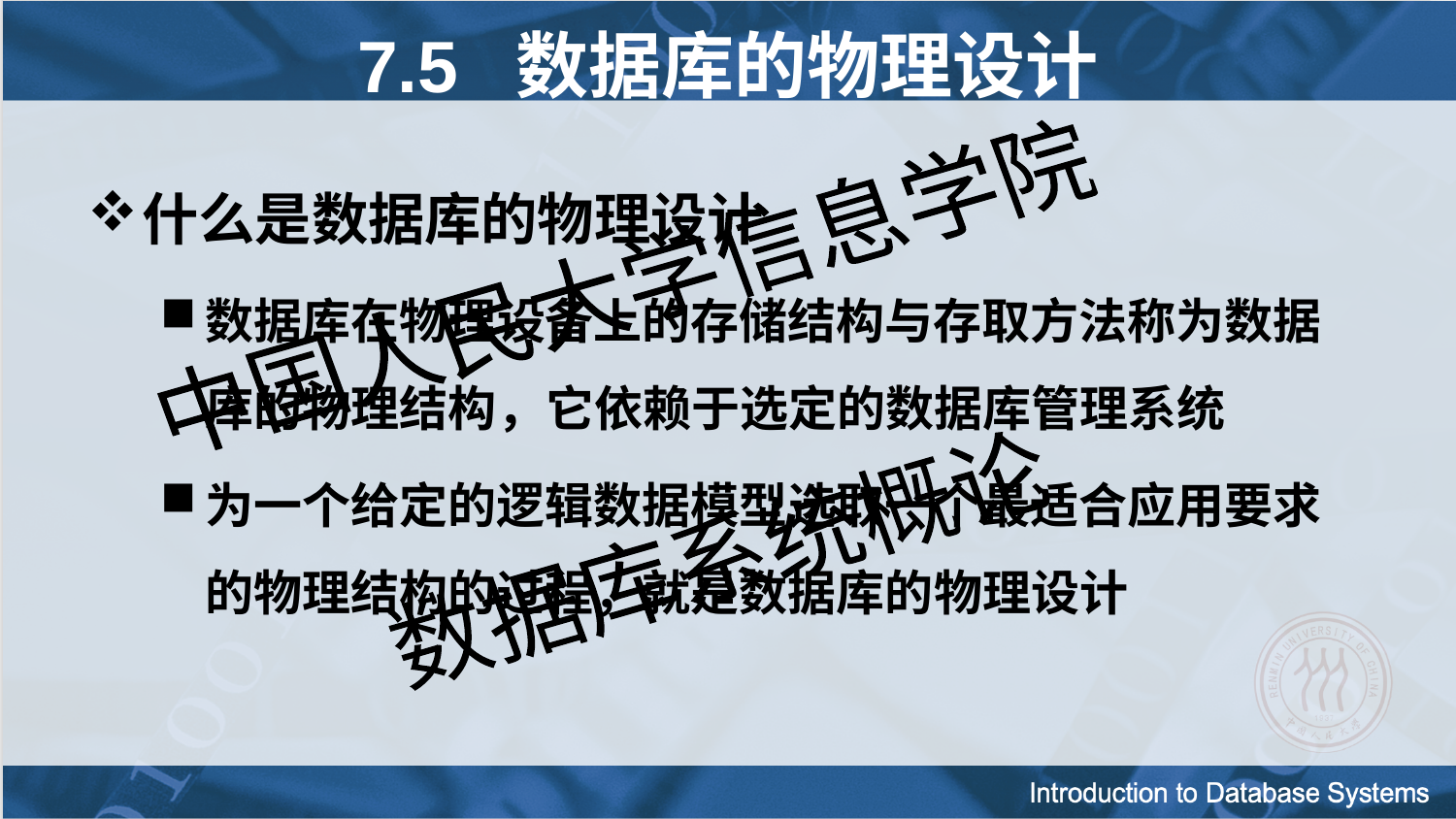

7.5  数据库的物理设计
什么是数据库的物理设计
数据库在物理设备上的存储结构与存取方法称为数据库的物理结构，它依赖于选定的数据库管理系统
为一个给定的逻辑数据模型选取一个最适合应用要求的物理结构的过程，就是数据库的物理设计